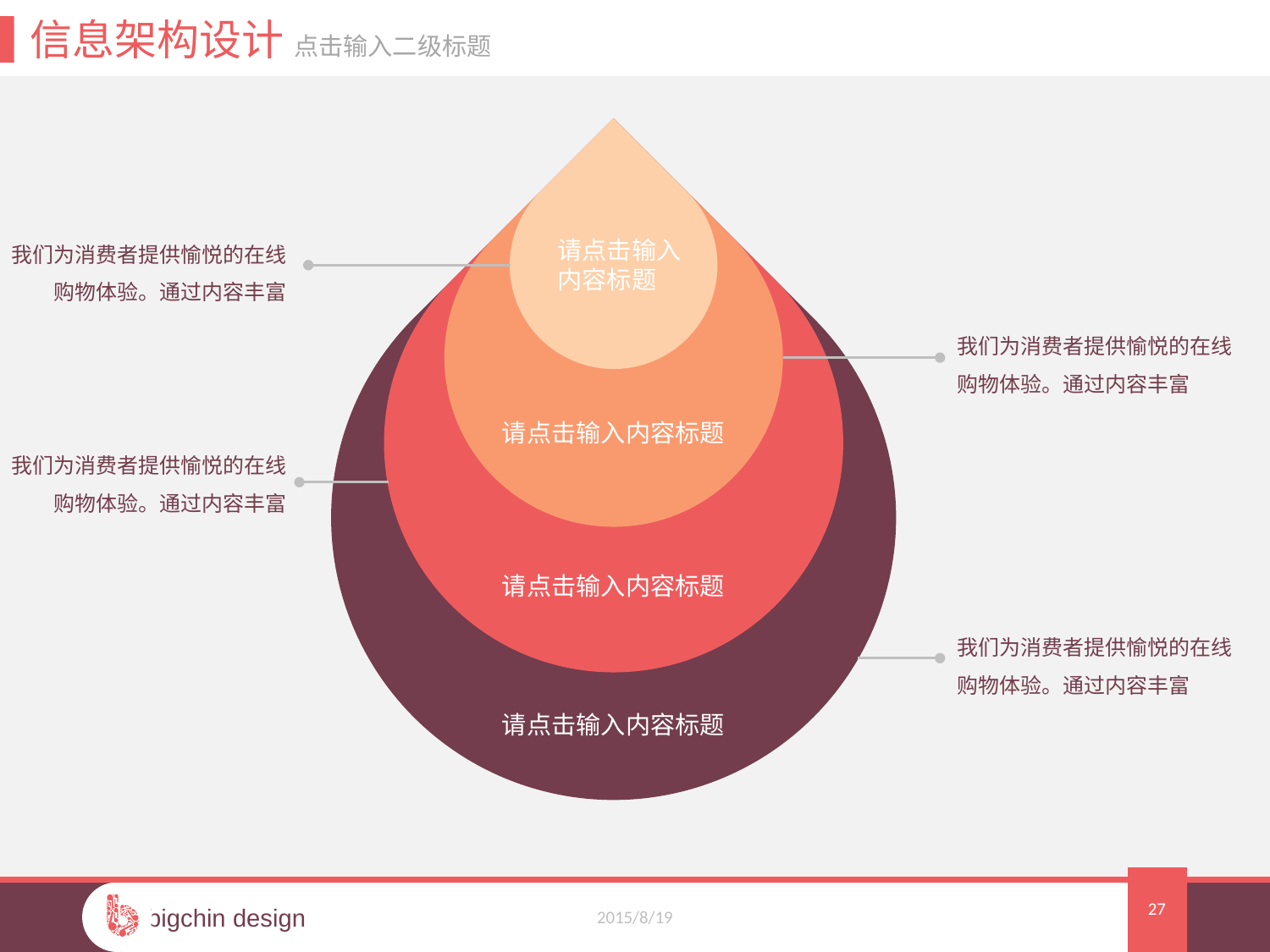

信息架构设计 点击输入二级标题

我们为消费者提供愉悦的在线购物体验。通过内容丰富
我们为消费者提供愉悦的在线购物体验。通过内容丰富
请点击输入
内容标题
请点击输入内容标题
请点击输入内容标题
请点击输入内容标题
我们为消费者提供愉悦的在线购物体验。通过内容丰富
我们为消费者提供愉悦的在线购物体验。通过内容丰富
27
2015/8/19